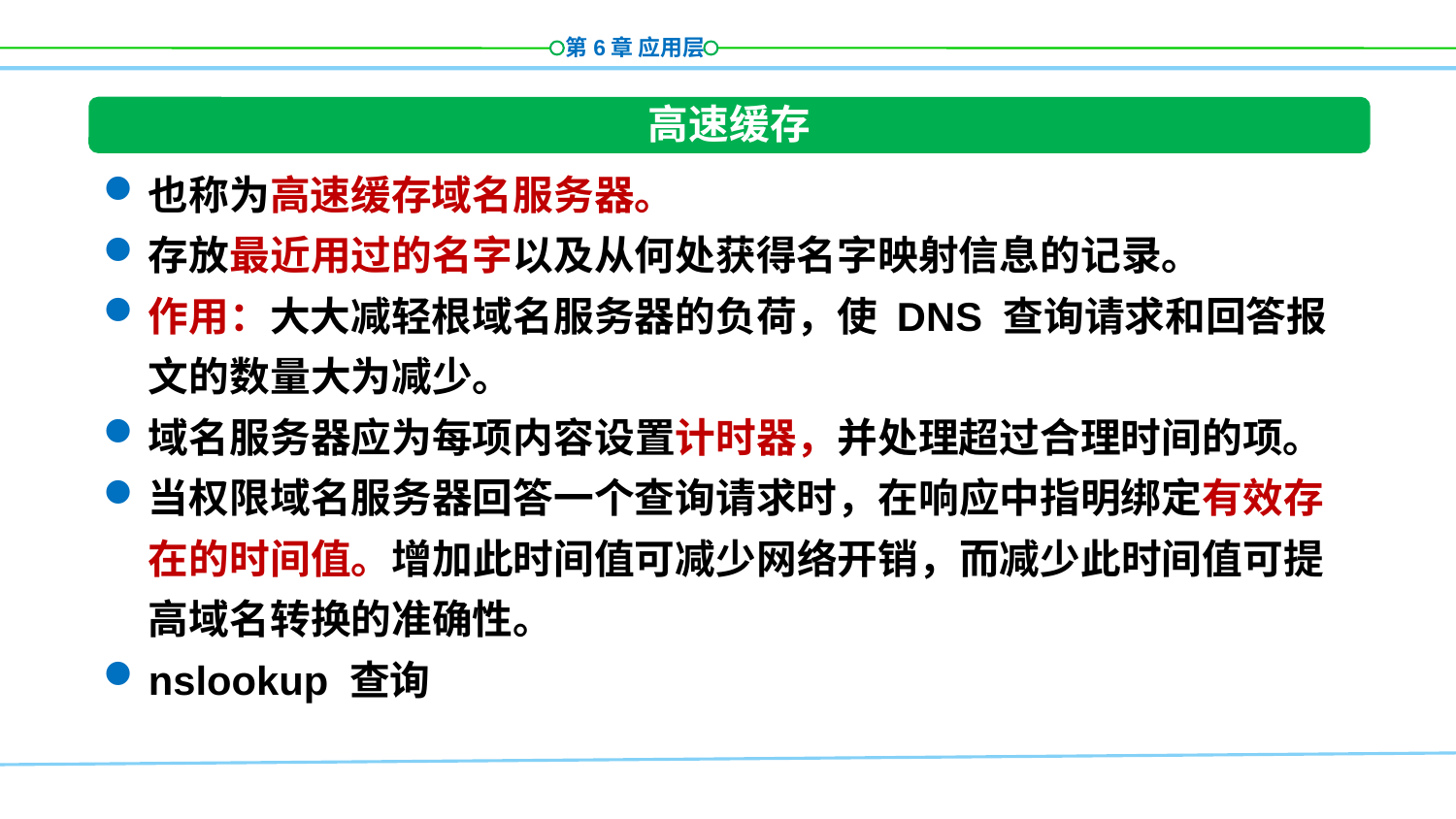

高速缓存

也称为高速缓存域名服务器。
存放最近用过的名字以及从何处获得名字映射信息的记录。
作用：大大减轻根域名服务器的负荷，使 DNS 查询请求和回答报文的数量大为减少。
域名服务器应为每项内容设置计时器，并处理超过合理时间的项。
当权限域名服务器回答一个查询请求时，在响应中指明绑定有效存在的时间值。增加此时间值可减少网络开销，而减少此时间值可提高域名转换的准确性。
nslookup 查询